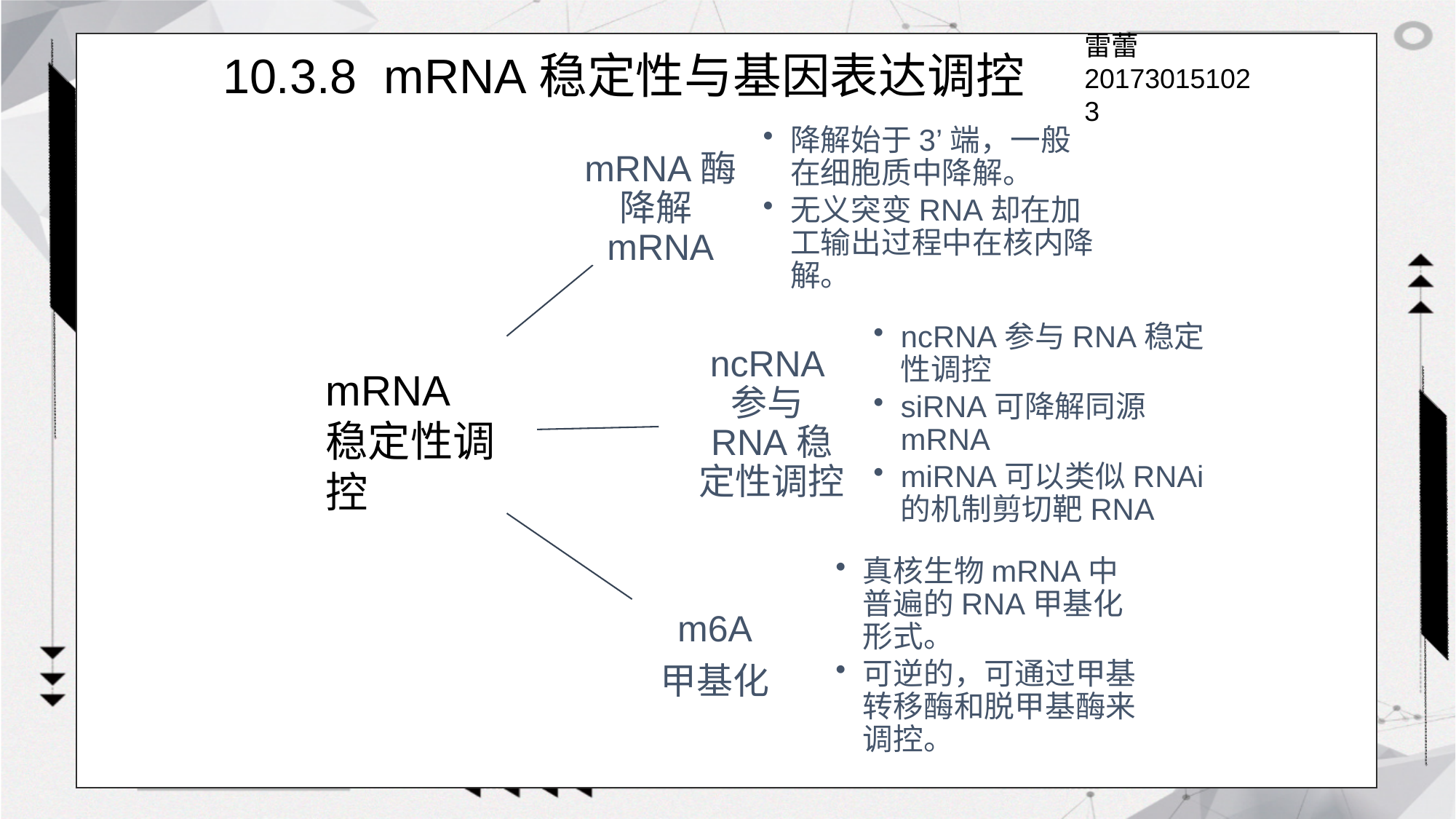

雷蕾 201730151023
10.3.8  mRNA稳定性与基因表达调控
mRNA酶降解mRNA
降解始于3’端，一般在细胞质中降解。
无义突变RNA却在加工输出过程中在核内降解。
ncRNA参与RNA稳定性调控
ncRNA参与RNA稳定性调控
siRNA可降解同源mRNA
miRNA可以类似RNAi的机制剪切靶RNA
m6A
甲基化
真核生物mRNA中普遍的RNA甲基化形式。
可逆的，可通过甲基转移酶和脱甲基酶来调控。
mRNA稳定性调控